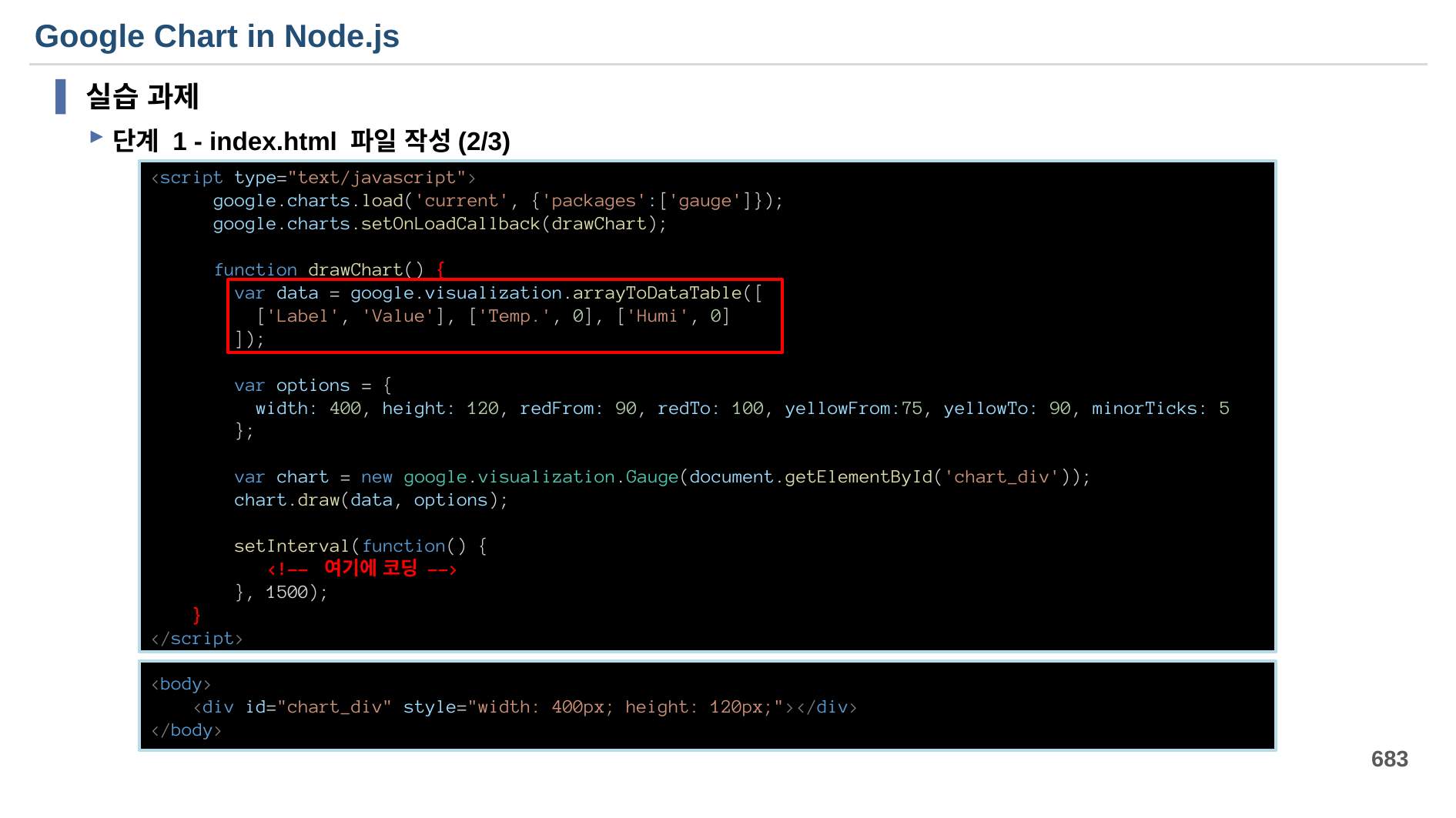

# Google Chart in Node.js
실습 과제
단계 1 - index.html 파일 작성(2/3)

<script type="text/javascript">
      google.charts.load('current', {'packages':['gauge']});
      google.charts.setOnLoadCallback(drawChart);
      function drawChart() {
        var data = google.visualization.arrayToDataTable([
          ['Label', 'Value'], ['Temp.', 0], ['Humi', 0]
        ]);
        var options = {
          width: 400, height: 120, redFrom: 90, redTo: 100, yellowFrom:75, yellowTo: 90, minorTicks: 5
        };
        var chart = new google.visualization.Gauge(document.getElementById('chart_div'));
        chart.draw(data, options);

        setInterval(function() {
           <!-- 여기에 코딩 -->
        }, 1500);
    }
</script>

<body>
    <div id="chart_div" style="width: 400px; height: 120px;"></div>
</body>
683